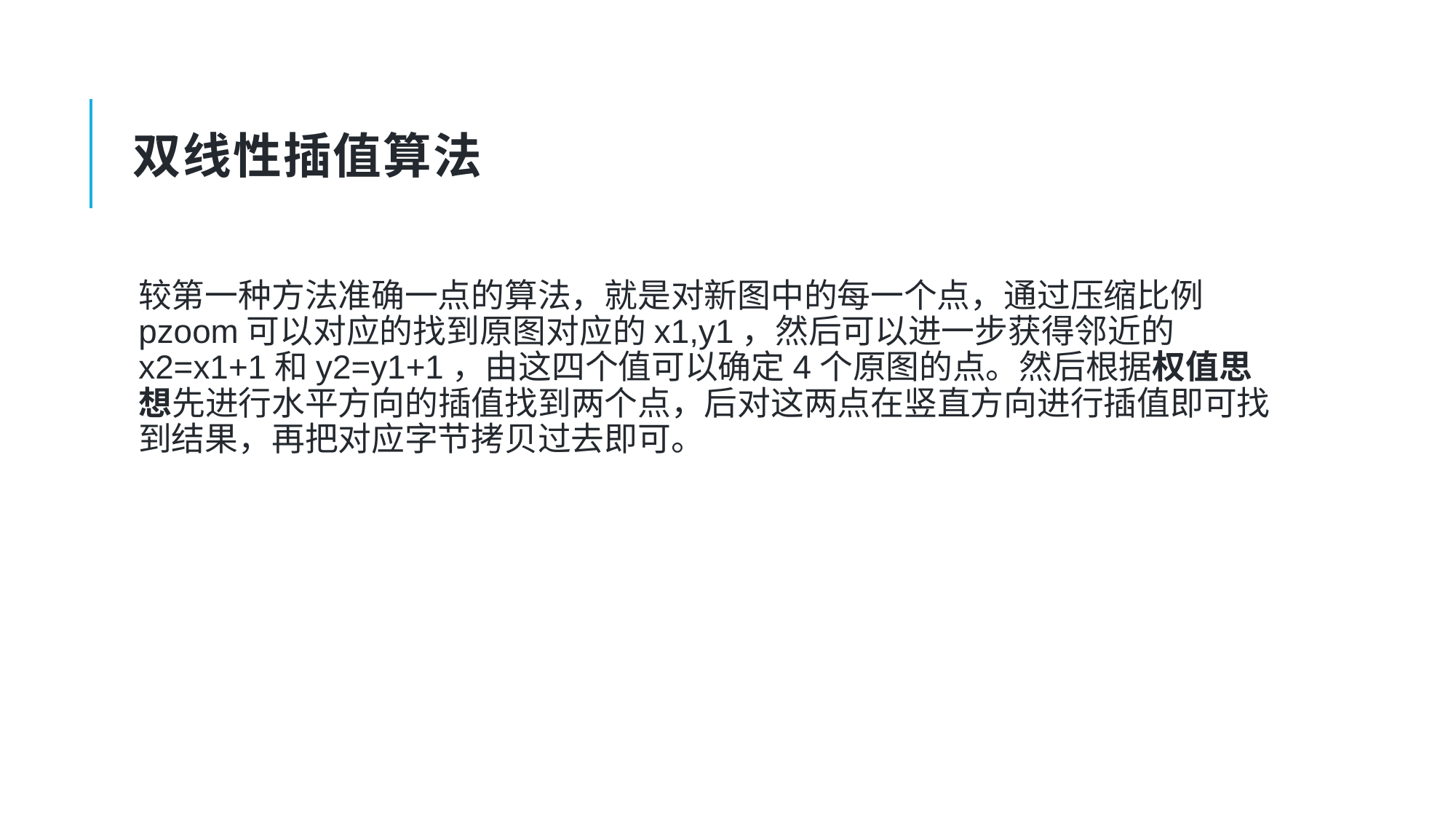

# 双线性插值算法
较第一种方法准确一点的算法，就是对新图中的每一个点，通过压缩比例pzoom可以对应的找到原图对应的x1,y1，然后可以进一步获得邻近的x2=x1+1和y2=y1+1，由这四个值可以确定4个原图的点。然后根据权值思想先进行水平方向的插值找到两个点，后对这两点在竖直方向进行插值即可找到结果，再把对应字节拷贝过去即可。